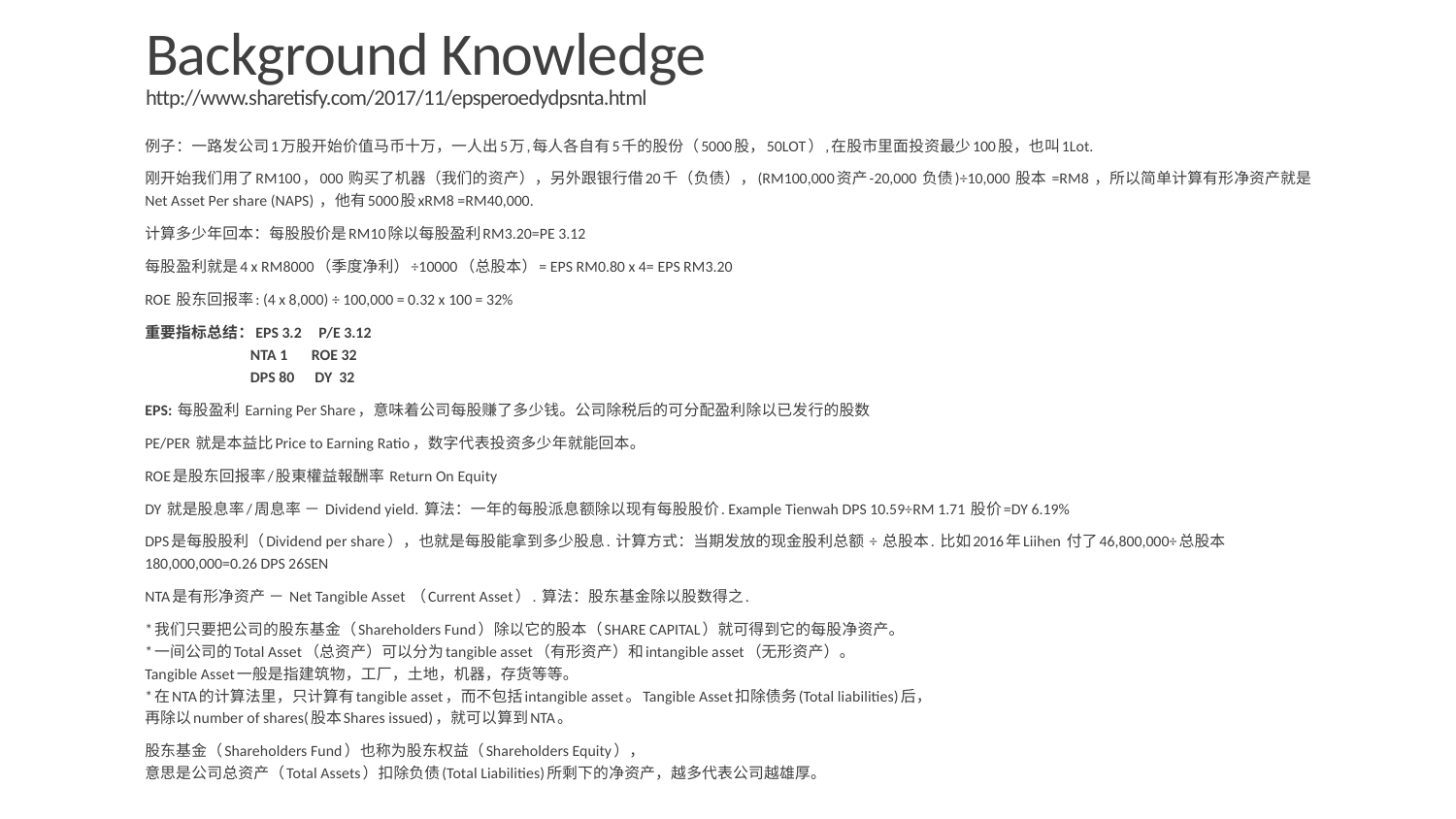

# Background Knowledge http://www.sharetisfy.com/2017/11/epsperoedydpsnta.html
例子：一路发公司1万股开始价值马币十万，一人出5万,每人各自有5千的股份（5000股，50LOT）,在股市里面投资最少100股，也叫1Lot.
刚开始我们用了RM100，000 购买了机器（我们的资产），另外跟银行借20千（负债），(RM100,000资产-20,000 负债)÷10,000 股本 =RM8 ，所以简单计算有形净资产就是Net Asset Per share (NAPS) ，他有5000股xRM8 =RM40,000.
计算多少年回本：每股股价是RM10除以每股盈利RM3.20=PE 3.12
每股盈利就是4 x RM8000（季度净利）÷10000（总股本）= EPS RM0.80 x 4= EPS RM3.20
ROE 股东回报率: (4 x 8,000) ÷ 100,000 = 0.32 x 100 = 32%
重要指标总结：EPS 3.2     P/E 3.12
                               NTA 1       ROE 32
                               DPS 80      DY  32
EPS: 每股盈利 Earning Per Share，意味着公司每股赚了多少钱。公司除税后的可分配盈利除以已发行的股数
PE/PER 就是本益比Price to Earning Ratio，数字代表投资多少年就能回本。
ROE是股东回报率/股東權益報酬率 Return On Equity
DY 就是股息率/周息率 － Dividend yield. 算法：一年的每股派息额除以现有每股股价. Example Tienwah DPS 10.59÷RM 1.71 股价=DY 6.19%
DPS是每股股利（Dividend per share），也就是每股能拿到多少股息. 计算方式：当期发放的现金股利总额 ÷ 总股本. 比如2016年Liihen 付了46,800,000÷总股本180,000,000=0.26 DPS 26SEN
NTA是有形净资产 － Net Tangible Asset （Current Asset）. 算法：股东基金除以股数得之.
*我们只要把公司的股东基金（Shareholders Fund）除以它的股本（SHARE CAPITAL）就可得到它的每股净资产。
*一间公司的Total Asset（总资产）可以分为tangible asset（有形资产）和intangible asset（无形资产）。
Tangible Asset一般是指建筑物，工厂，土地，机器，存货等等。
*在NTA的计算法里，只计算有tangible asset，而不包括intangible asset。Tangible Asset扣除债务(Total liabilities)后，
再除以number of shares(股本Shares issued)，就可以算到NTA。
股东基金（Shareholders Fund）也称为股东权益（Shareholders Equity），
意思是公司总资产（Total Assets）扣除负债(Total Liabilities)所剩下的净资产，越多代表公司越雄厚。
47